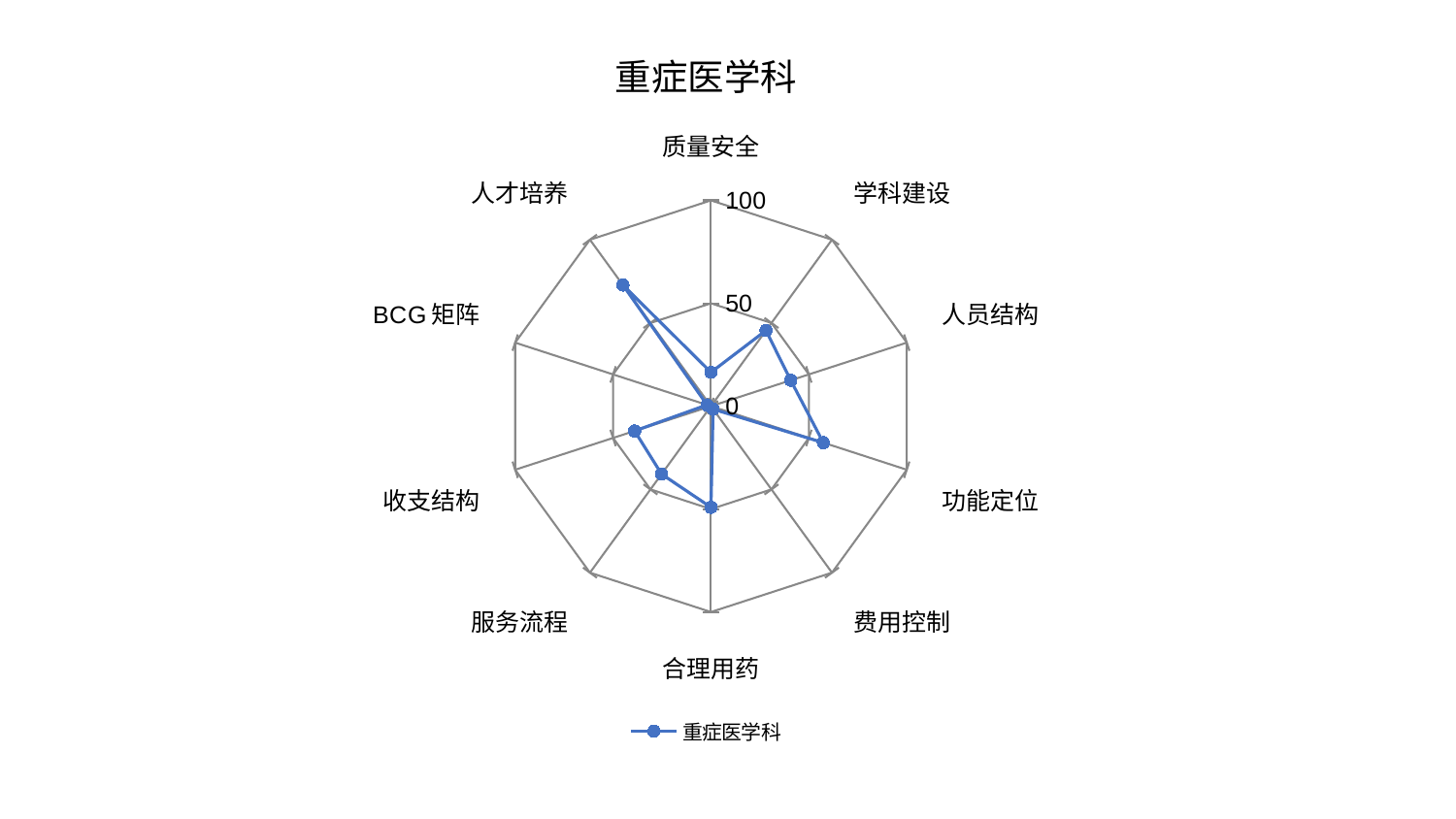

### Chart: 重症医学科

| Category | 重症医学科 |
|---|---|
| 质量安全 | 16.454228875493364 |
| 学科建设 | 45.46820974978987 |
| 人员结构 | 40.74683012201272 |
| 功能定位 | 57.38828172810882 |
| 费用控制 | 1.7988735615329488 |
| 合理用药 | 49.16137607383169 |
| 服务流程 | 40.82357686000391 |
| 收支结构 | 38.99522556949568 |
| BCG矩阵 | 2.017299732947826 |
| 人才培养 | 72.76128384121505 |
105